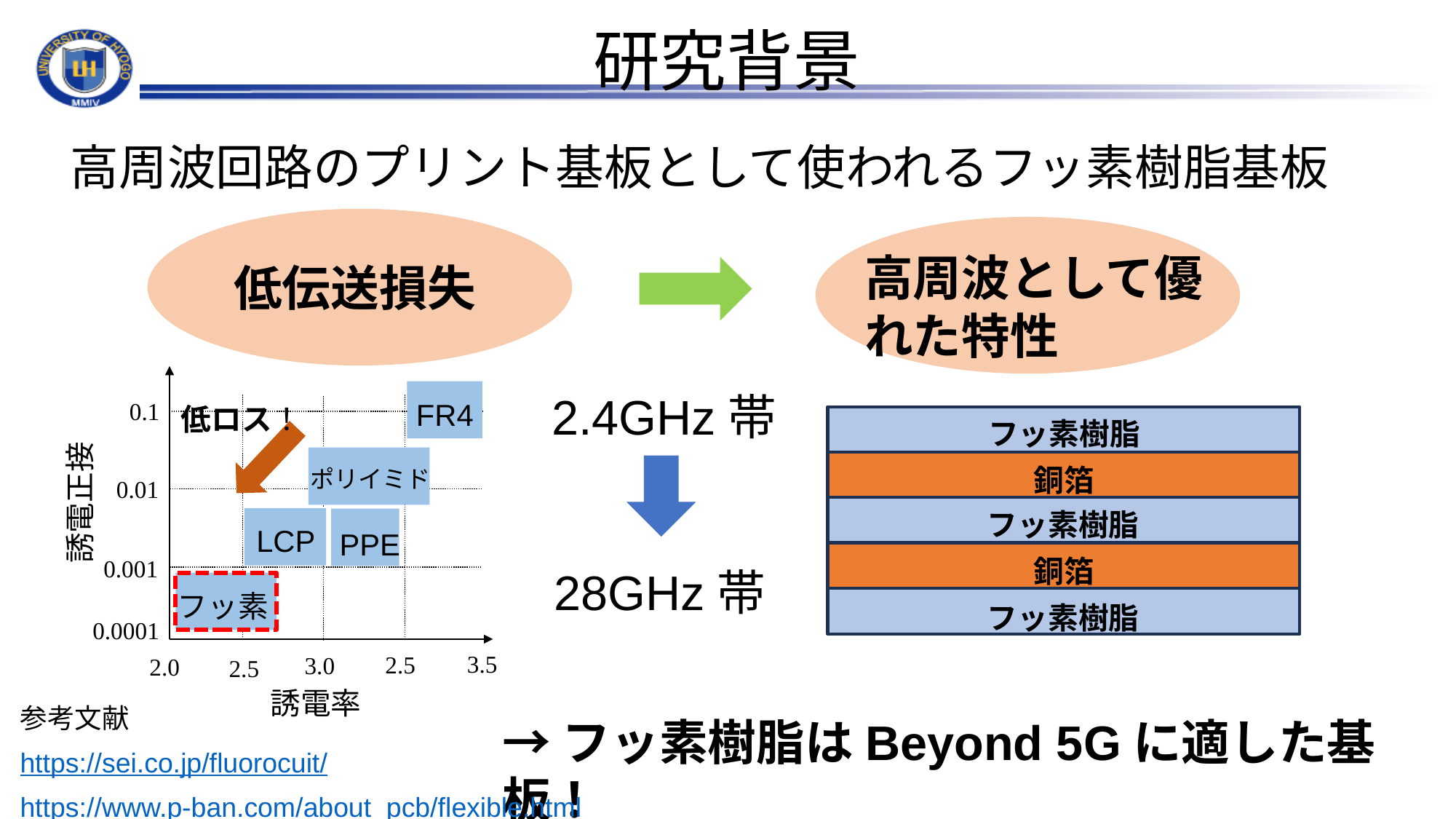

# 研究背景
高周波回路のプリント基板として使われるフッ素樹脂基板

低伝送損失

高周波として優れた特性

0.1
FR4
低ロス！
誘電正接

ポリイミド
0.01

LCP
PPE
0.001

フッ素
0.0001
3.5
2.5
3.0
2.0
2.5
誘電率
2.4GHz帯

フッ素樹脂

銅箔

フッ素樹脂

銅箔

フッ素樹脂

28GHz帯

参考文献
https://sei.co.jp/fluorocuit/
https://www.p-ban.com/about_pcb/flexible.html

→フッ素樹脂はBeyond 5Gに適した基板！